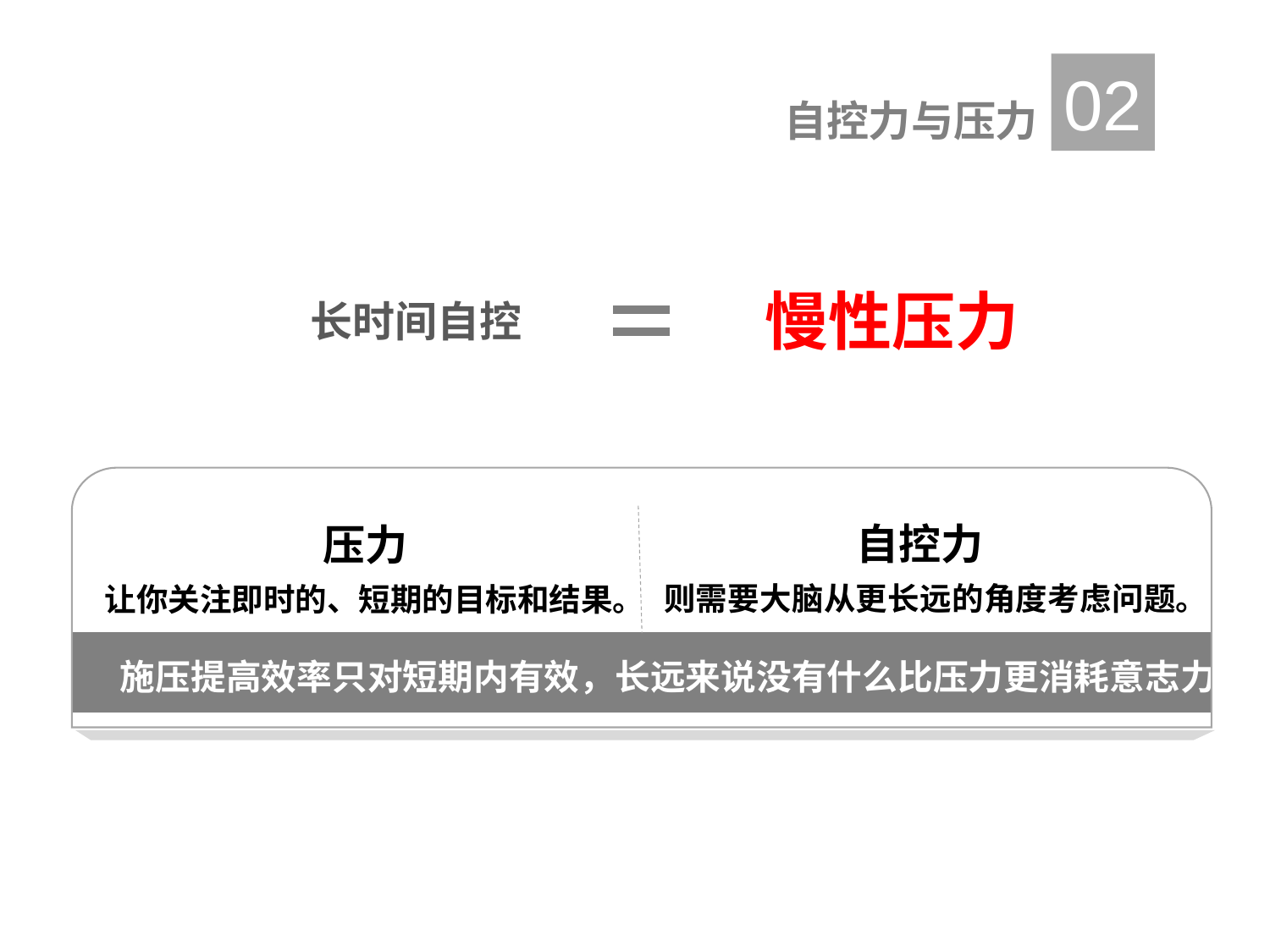

02
自控力与压力
慢性压力
长时间自控

自控力
则需要大脑从更长远的角度考虑问题。
压力
让你关注即时的、短期的目标和结果。

施压提高效率只对短期内有效，长远来说没有什么比压力更消耗意志力。